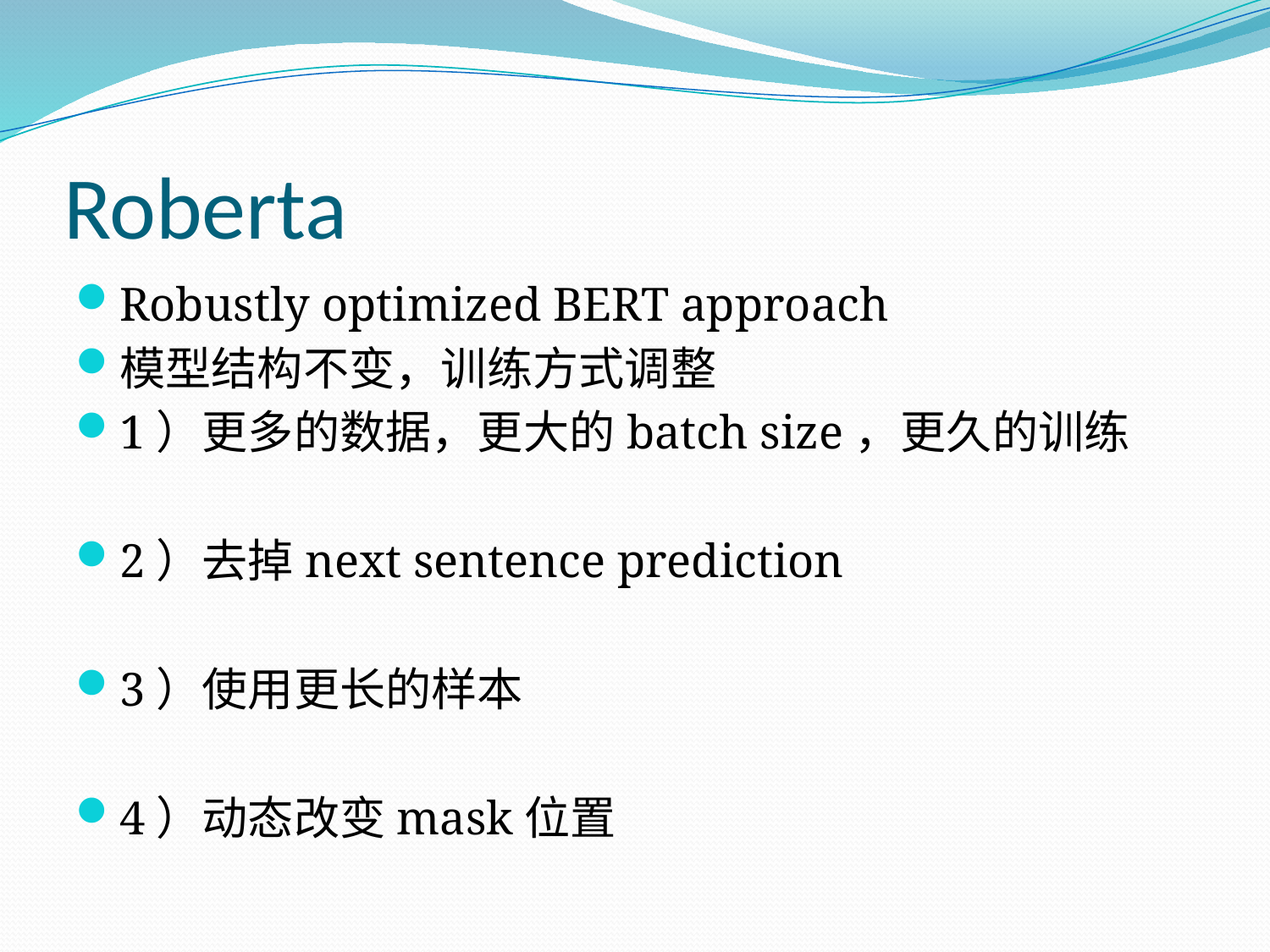

# Roberta
Robustly optimized BERT approach
模型结构不变，训练方式调整
1）更多的数据，更大的batch size，更久的训练

2）去掉next sentence prediction

3）使用更长的样本

4）动态改变mask位置